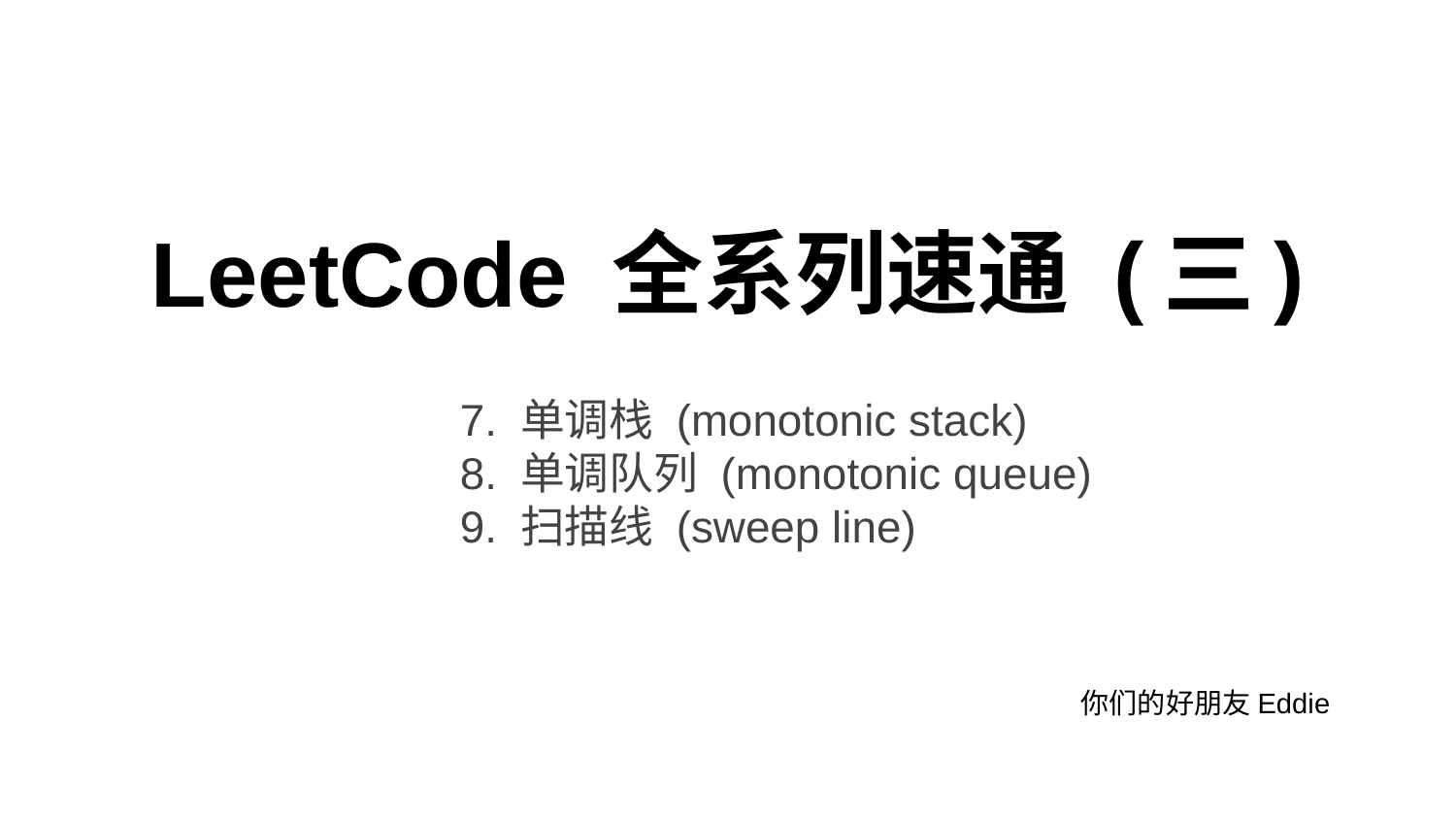

# LeetCode 全系列速通 (三)
7. 单调栈 (monotonic stack)
8. 单调队列 (monotonic queue)
9. 扫描线 (sweep line)

你们的好朋友Eddie